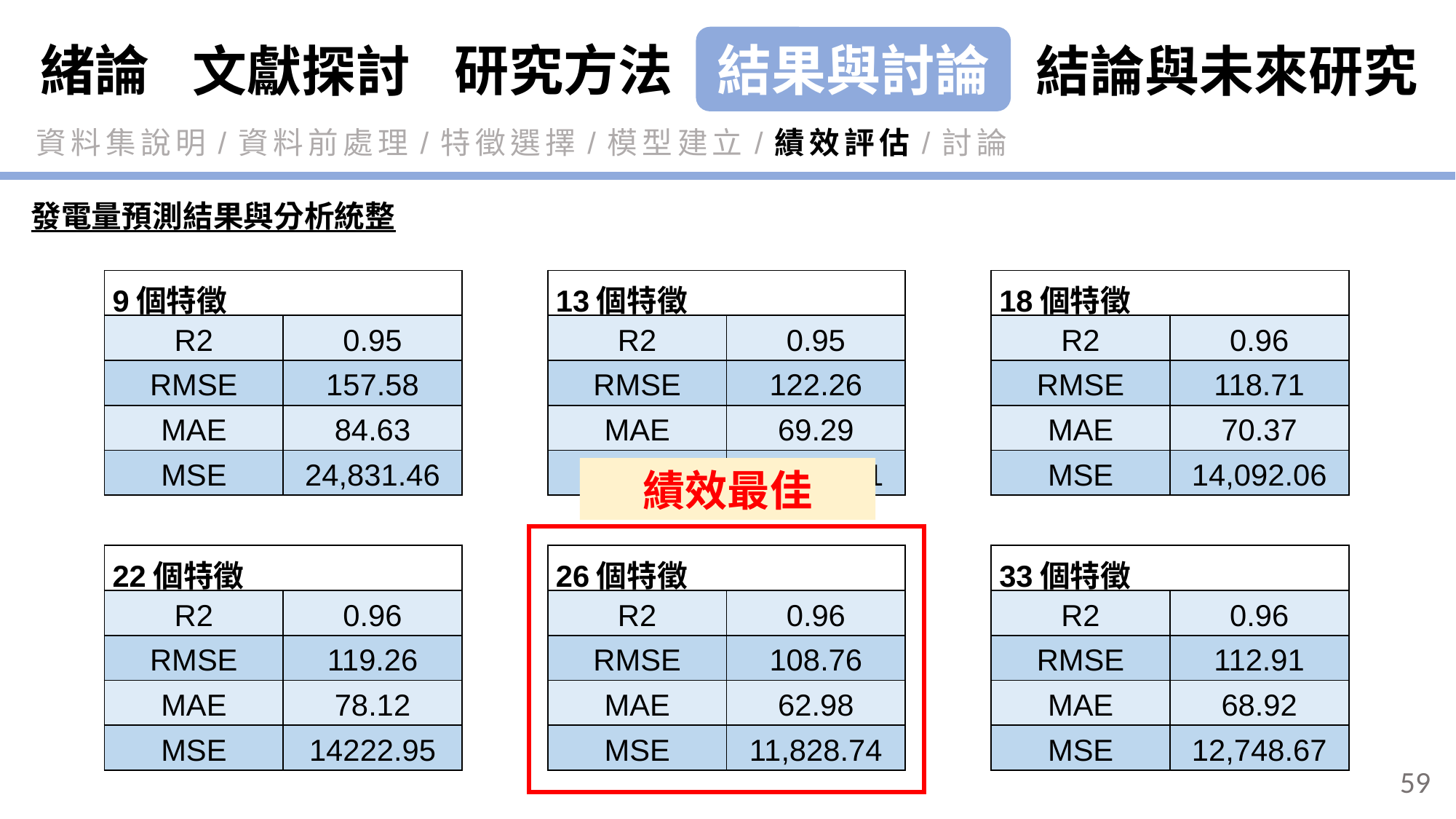

緒論
研究方法
結果與討論
結論與未來研究
文獻探討
資料集說明/資料前處理/特徵選擇/模型建立/績效評估/討論
發電量預測結果與分析統整
| 18個特徵 |  |
| --- | --- |
| R2 | 0.96 |
| RMSE | 118.71 |
| MAE | 70.37 |
| MSE | 14,092.06 |
| 9個特徵 |  |
| --- | --- |
| R2 | 0.95 |
| RMSE | 157.58 |
| MAE | 84.63 |
| MSE | 24,831.46 |
| 13個特徵 |  |
| --- | --- |
| R2 | 0.95 |
| RMSE | 122.26 |
| MAE | 69.29 |
| MSE | 14,947.51 |
績效最佳

| 33個特徵 |  |
| --- | --- |
| R2 | 0.96 |
| RMSE | 112.91 |
| MAE | 68.92 |
| MSE | 12,748.67 |
| 26個特徵 |  |
| --- | --- |
| R2 | 0.96 |
| RMSE | 108.76 |
| MAE | 62.98 |
| MSE | 11,828.74 |
| 22個特徵 |  |
| --- | --- |
| R2 | 0.96 |
| RMSE | 119.26 |
| MAE | 78.12 |
| MSE | 14222.95 |

59